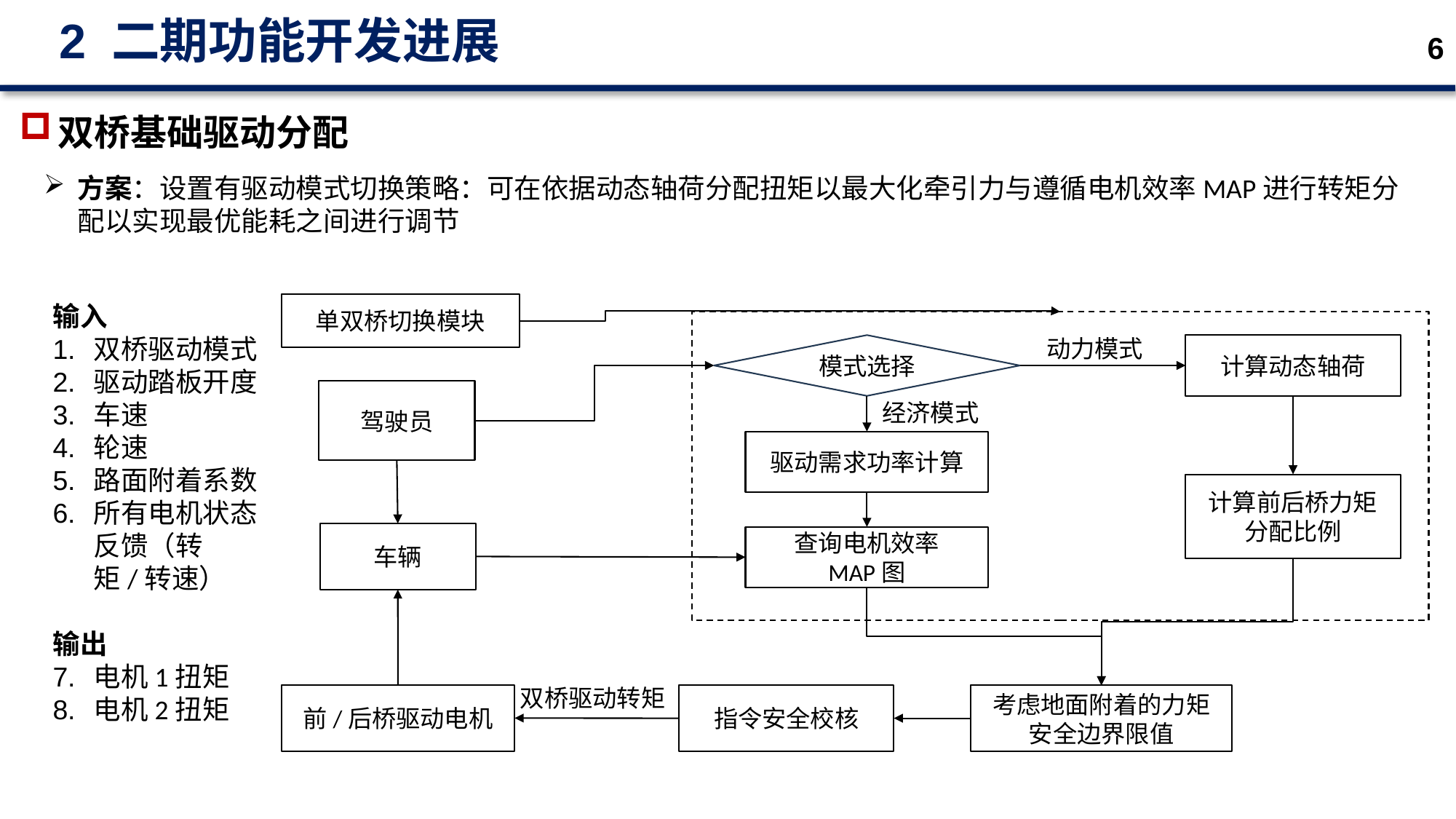

2 二期功能开发进展
6
双桥基础驱动分配
方案：设置有驱动模式切换策略：可在依据动态轴荷分配扭矩以最大化牵引力与遵循电机效率MAP进行转矩分配以实现最优能耗之间进行调节
输入
双桥驱动模式
驱动踏板开度
车速
轮速
路面附着系数
所有电机状态反馈（转矩/转速）

输出
电机1扭矩
电机2扭矩
单双桥切换模块

动力模式
模式选择
计算动态轴荷
驾驶员
经济模式
驱动需求功率计算
计算前后桥力矩分配比例
车辆
查询电机效率
MAP图
双桥驱动转矩
前/后桥驱动电机
指令安全校核
考虑地面附着的力矩安全边界限值